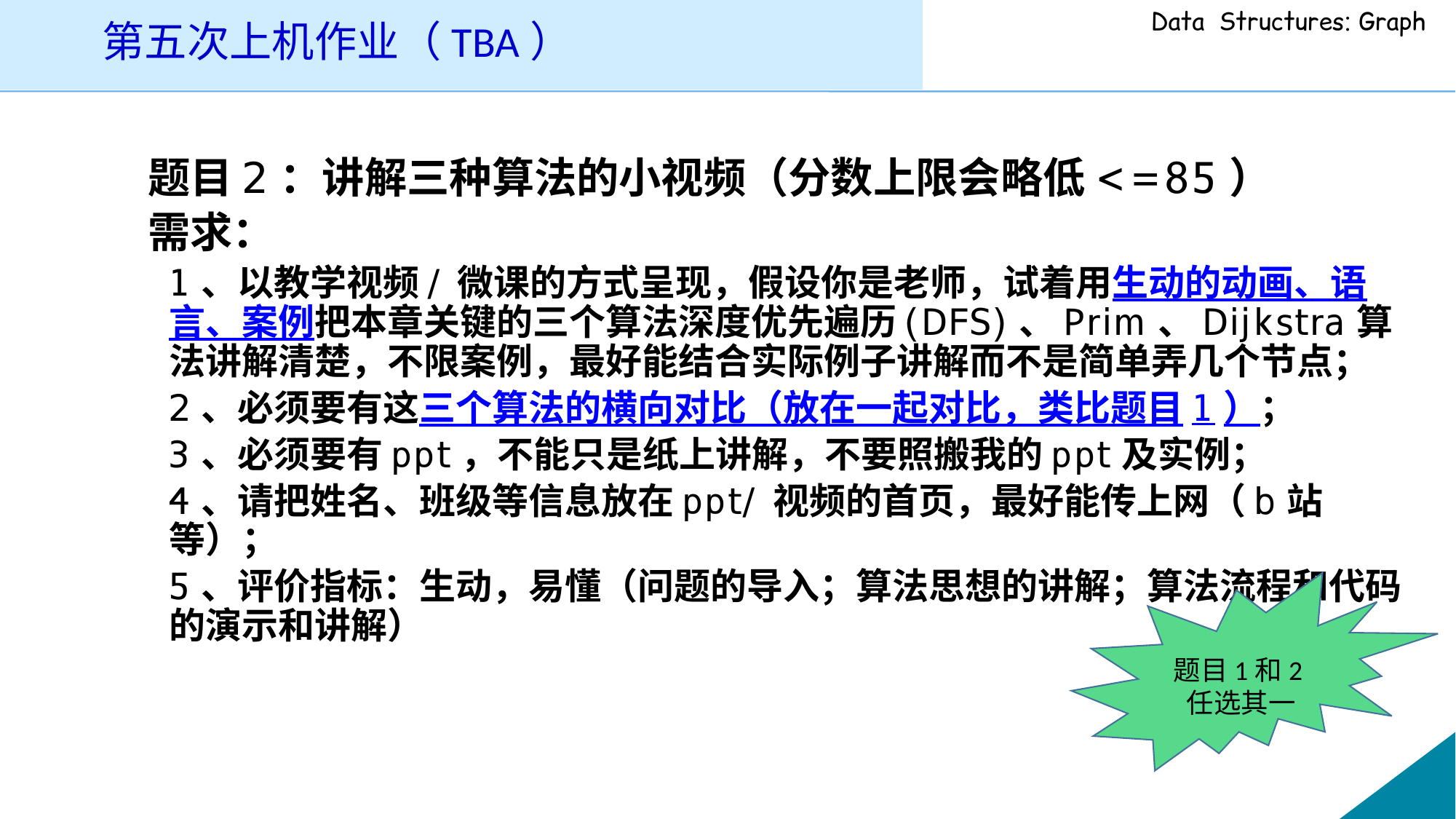

# 第五次上机作业（TBA）
 题目2：讲解三种算法的小视频（分数上限会略低<=85）
 需求：
	1、以教学视频/微课的方式呈现，假设你是老师，试着用生动的动画、语言、案例把本章关键的三个算法深度优先遍历(DFS)、Prim、Dijkstra算法讲解清楚，不限案例，最好能结合实际例子讲解而不是简单弄几个节点；
	2、必须要有这三个算法的横向对比（放在一起对比，类比题目1）；
	3、必须要有ppt，不能只是纸上讲解，不要照搬我的ppt及实例；
	4、请把姓名、班级等信息放在ppt/视频的首页，最好能传上网（b站等）；
	5、评价指标：生动，易懂（问题的导入；算法思想的讲解；算法流程和代码的演示和讲解）
题目1和2任选其一